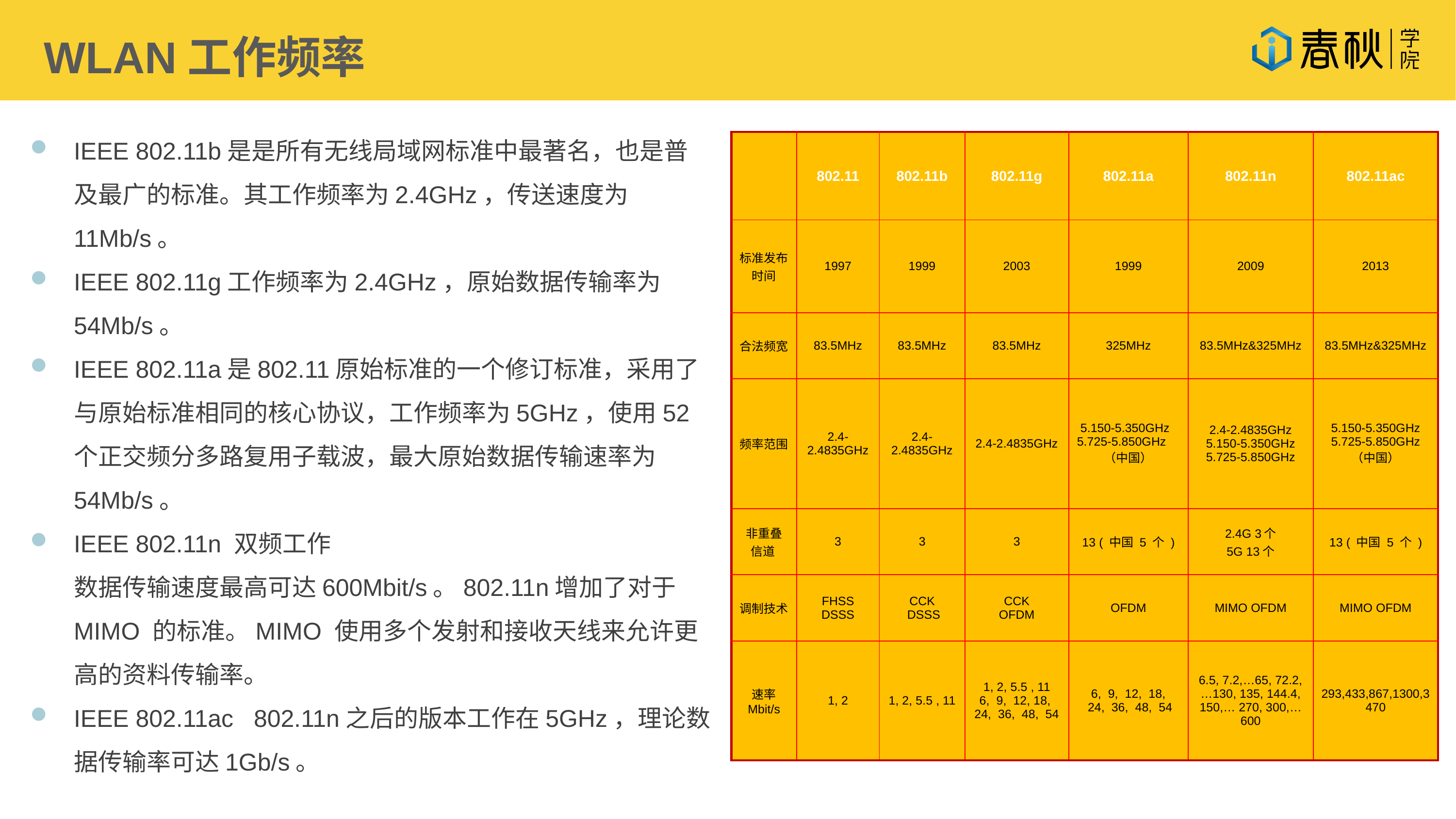

WLAN工作频率
IEEE 802.11b是是所有无线局域网标准中最著名，也是普及最广的标准。其工作频率为2.4GHz，传送速度为11Mb/s。
IEEE 802.11g工作频率为2.4GHz，原始数据传输率为54Mb/s。
IEEE 802.11a是802.11原始标准的一个修订标准，采用了与原始标准相同的核心协议，工作频率为5GHz，使用52个正交频分多路复用子载波，最大原始数据传输速率为54Mb/s。
IEEE 802.11n 双频工作 数据传输速度最高可达600Mbit/s。802.11n增加了对于MIMO 的标准。MIMO 使用多个发射和接收天线来允许更高的资料传输率。
IEEE 802.11ac   802.11n之后的版本工作在5GHz，理论数据传输率可达1Gb/s。
|  | 802.11 | 802.11b | 802.11g | 802.11a | 802.11n | 802.11ac |
| --- | --- | --- | --- | --- | --- | --- |
| 标准发布时间 | 1997 | 1999 | 2003 | 1999 | 2009 | 2013 |
| 合法频宽 | 83.5MHz | 83.5MHz | 83.5MHz | 325MHz | 83.5MHz&325MHz | 83.5MHz&325MHz |
| 频率范围 | 2.4-2.4835GHz | 2.4-2.4835GHz | 2.4-2.4835GHz | 5.150-5.350GHz 5.725-5.850GHz （中国） | 2.4-2.4835GHz 5.150-5.350GHz 5.725-5.850GHz | 5.150-5.350GHz 5.725-5.850GHz （中国） |
| 非重叠 信道 | 3 | 3 | 3 | 13 ( 中国 5 个 ) | 2.4G 3个 5G 13个 | 13 ( 中国 5 个 ) |
| 调制技术 | FHSS DSSS | CCK DSSS | CCK OFDM | OFDM | MIMO OFDM | MIMO OFDM |
| 速率 Mbit/s | 1, 2 | 1, 2, 5.5 , 11 | 1, 2, 5.5 , 11 6, 9, 12, 18, 24, 36, 48, 54 | 6, 9, 12, 18, 24, 36, 48, 54 | 6.5, 7.2,…65, 72.2,…130, 135, 144.4, 150,… 270, 300,…600 | 293,433,867,1300,3470 |